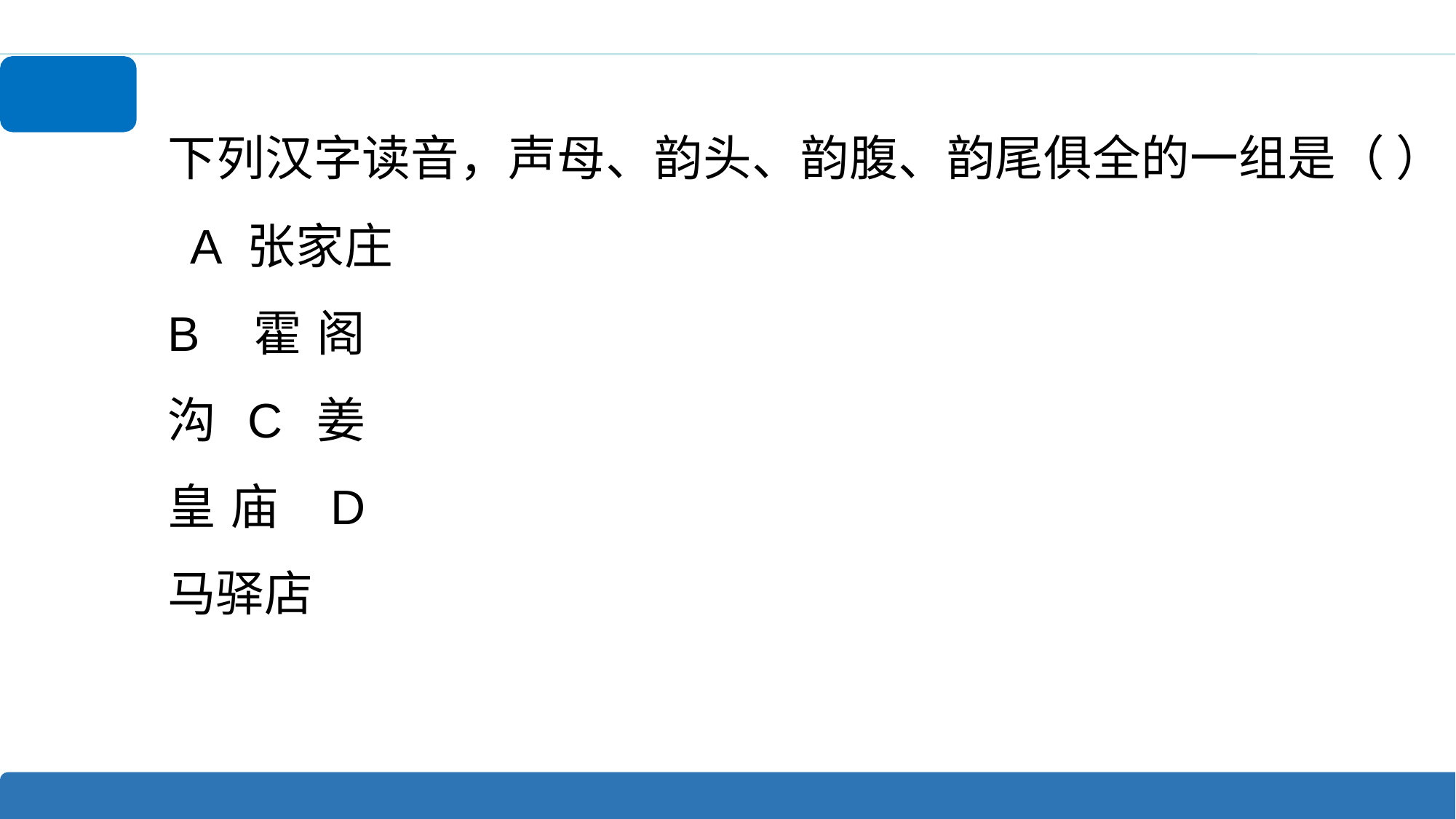

下列汉字读音，声母、韵头、韵腹、韵尾俱全的一组是（ ）  A 张家庄
B 霍阁沟 C 姜皇庙 D 马驿店

7:30-9:40学知识9:40-9:50随堂考9:50-9:55复习 累积2小时直播真题奖 没听懂的童鞋可下载李东洋精讲2重点总结